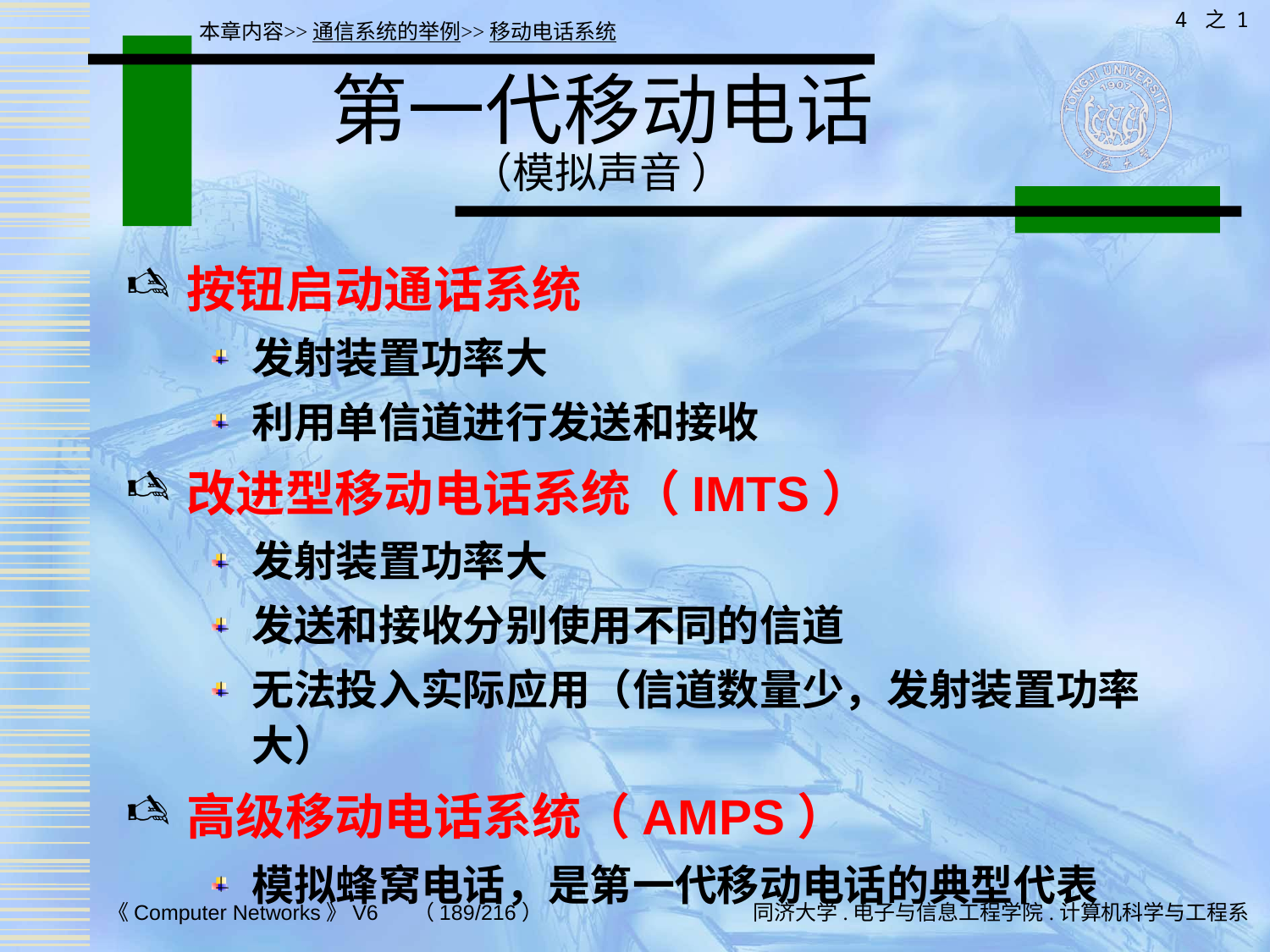

4 之 1
本章内容>>通信系统的举例>>移动电话系统
# 第一代移动电话 （模拟声音 ）
按钮启动通话系统
发射装置功率大
利用单信道进行发送和接收
改进型移动电话系统（IMTS）
发射装置功率大
发送和接收分别使用不同的信道
无法投入实际应用（信道数量少，发射装置功率大）
高级移动电话系统（AMPS）
模拟蜂窝电话，是第一代移动电话的典型代表